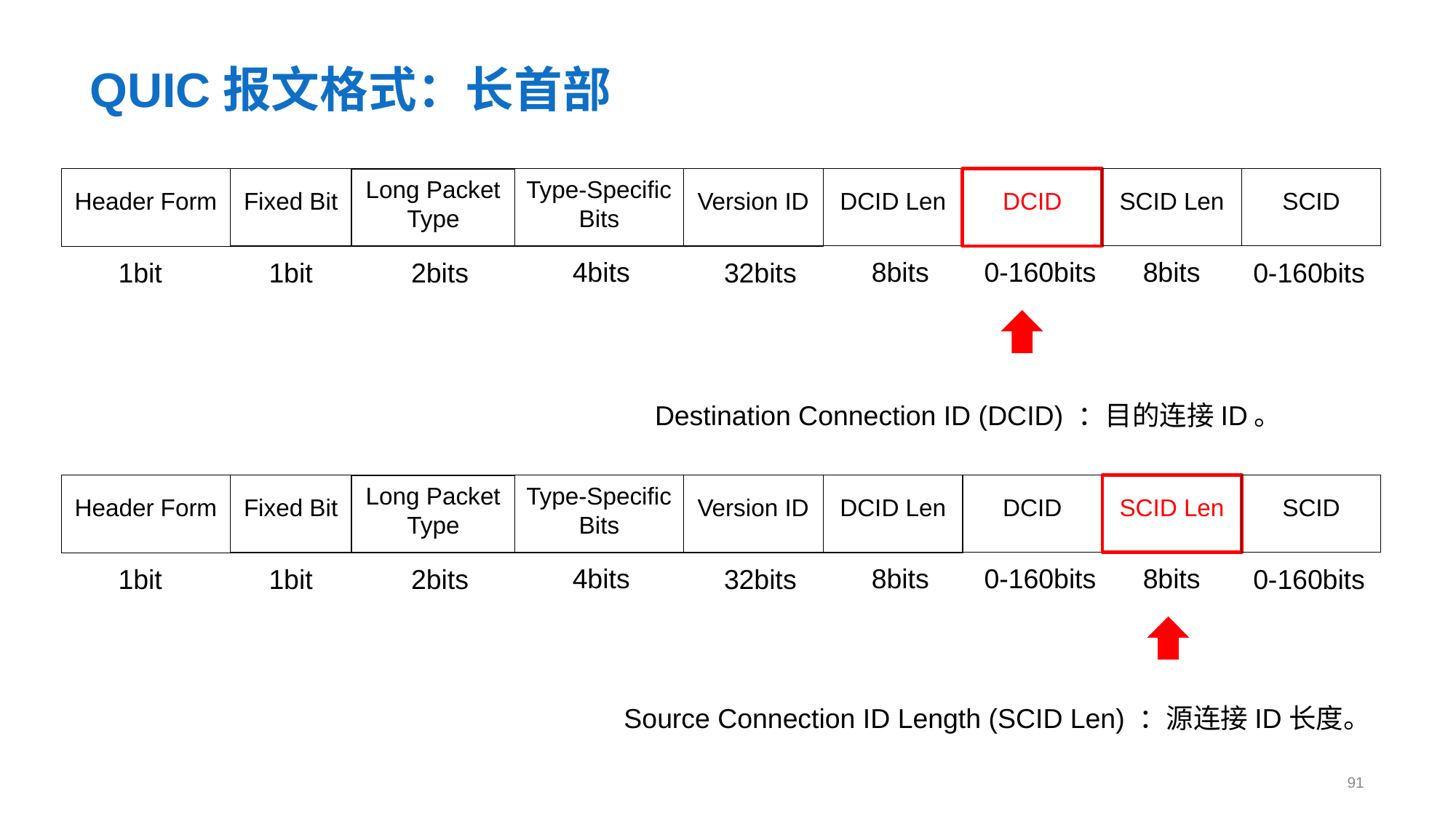

# QUIC报文格式：长首部
Type-Specific Bits
Version ID
DCID Len
DCID
SCID Len
SCID
Fixed Bit
Long Packet Type
Header Form
0-160bits
8bits
4bits
8bits
1bit
1bit
2bits
0-160bits
32bits

Destination Connection ID (DCID) ：目的连接ID。
Type-Specific Bits
Version ID
DCID Len
DCID
SCID Len
SCID
Fixed Bit
Long Packet Type
Header Form
0-160bits
8bits
4bits
8bits
1bit
1bit
2bits
0-160bits
32bits

Source Connection ID Length (SCID Len) ：源连接ID长度。
91